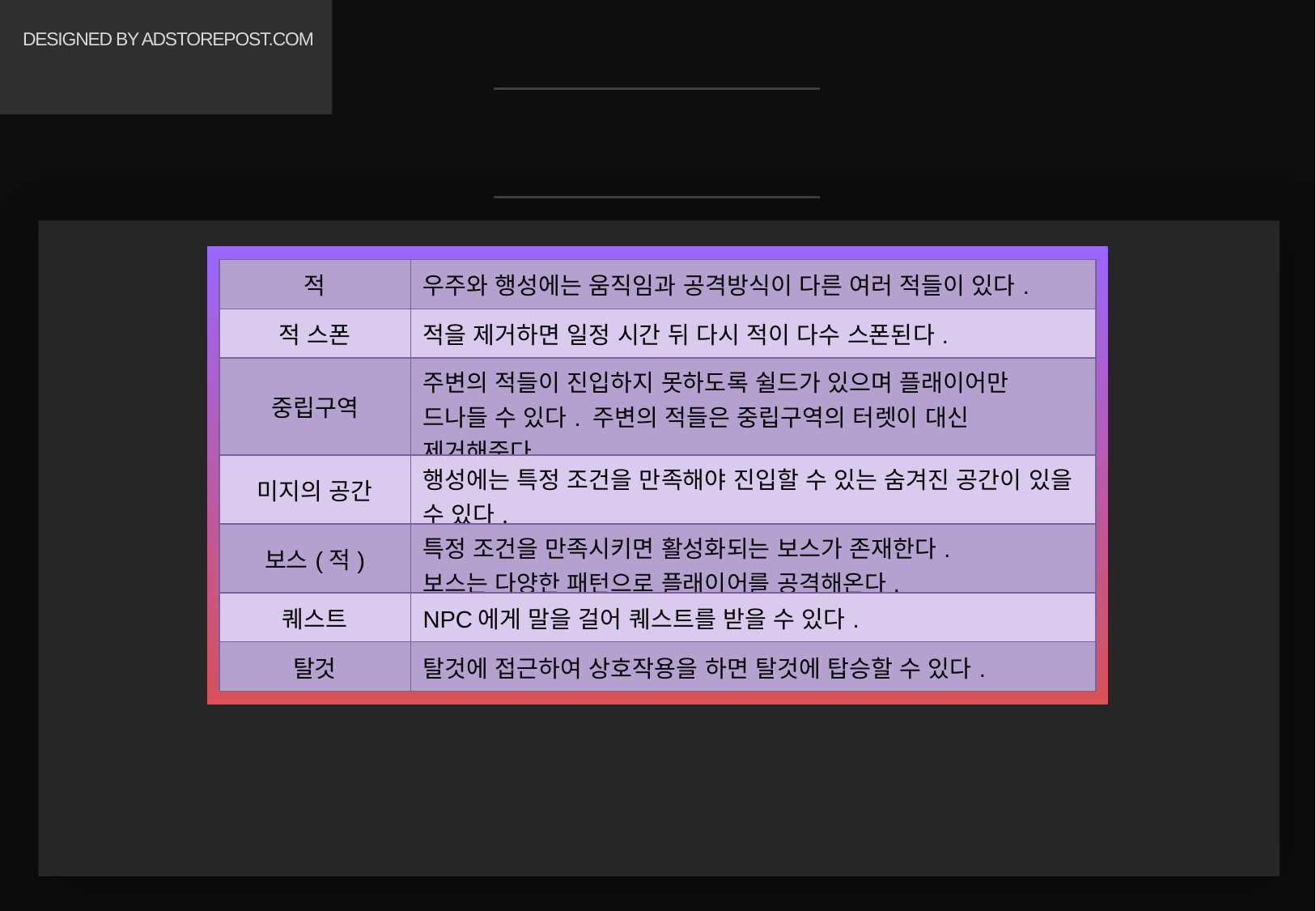

# DESIGNED BY ADSTOREPOST.COM
주요 기능

| 적 | 우주와 행성에는 움직임과 공격방식이 다른 여러 적들이 있다. |
| --- | --- |
| 적 스폰 | 적을 제거하면 일정 시간 뒤 다시 적이 다수 스폰된다. |
| 중립구역 | 주변의 적들이 진입하지 못하도록 쉴드가 있으며 플래이어만 드나들 수 있다. 주변의 적들은 중립구역의 터렛이 대신 제거해준다. |
| 미지의 공간 | 행성에는 특정 조건을 만족해야 진입할 수 있는 숨겨진 공간이 있을 수 있다. |
| 보스(적) | 특정 조건을 만족시키면 활성화되는 보스가 존재한다. 보스는 다양한 패턴으로 플래이어를 공격해온다. |
| 퀘스트 | NPC에게 말을 걸어 퀘스트를 받을 수 있다. |
| 탈것 | 탈것에 접근하여 상호작용을 하면 탈것에 탑승할 수 있다. |